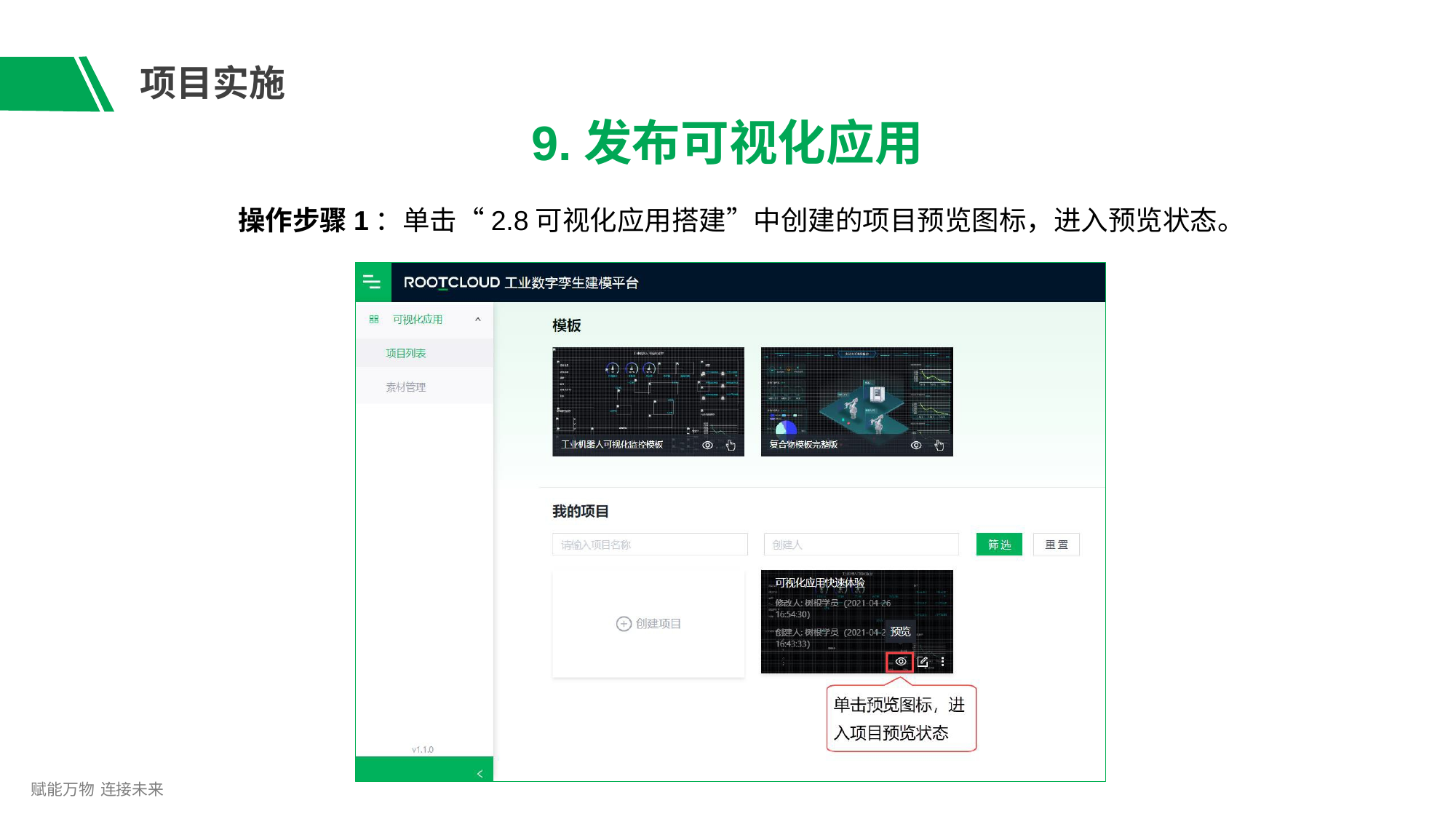

# 项目实施
9.发布可视化应用
操作步骤1：单击“2.8可视化应用搭建”中创建的项目预览图标，进入预览状态。

赋能万物 连接未来